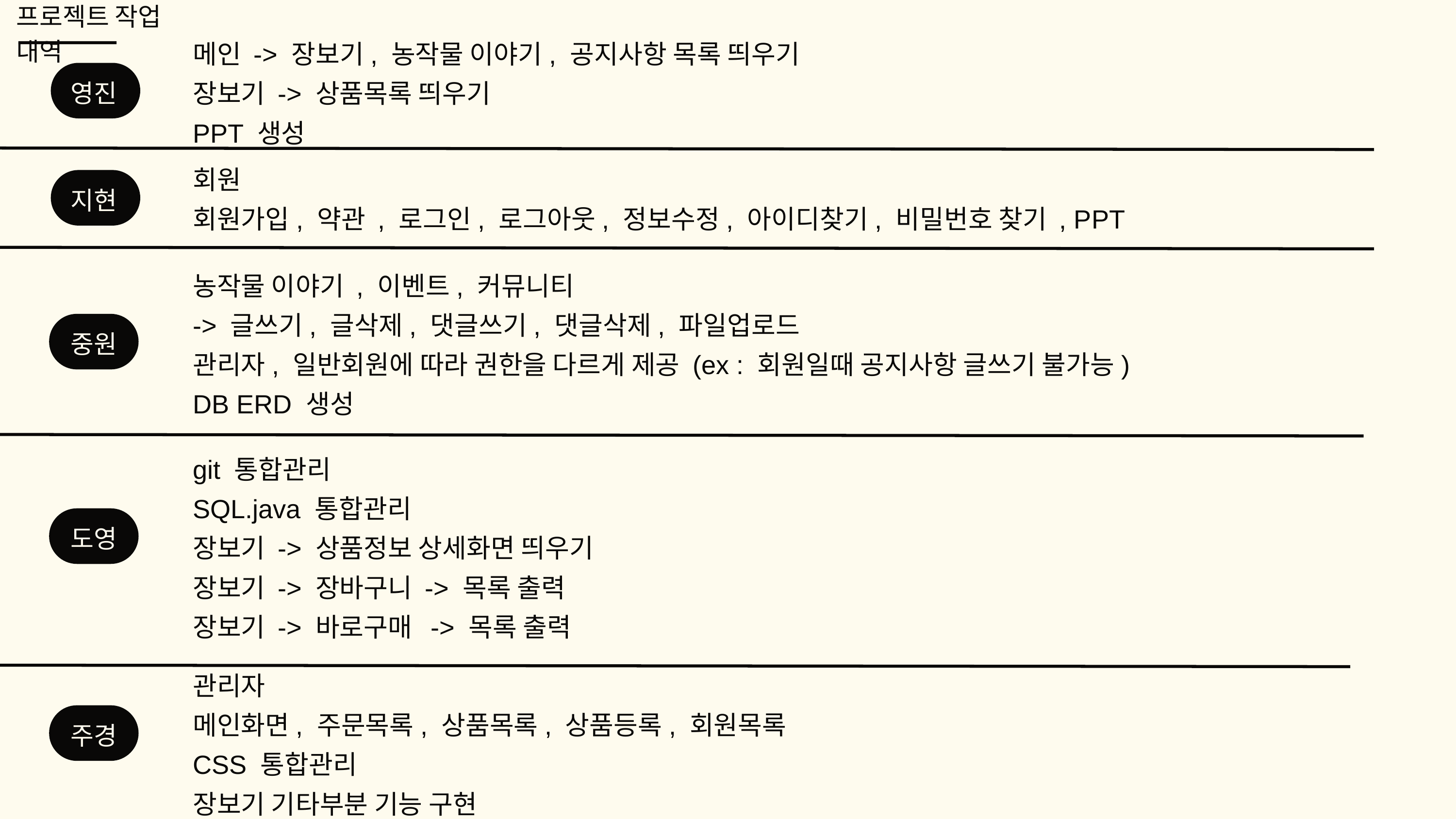

프로젝트 작업 내역
메인 -> 장보기, 농작물 이야기, 공지사항 목록 띄우기
장보기 -> 상품목록 띄우기
PPT 생성

영진

회원
회원가입, 약관 , 로그인, 로그아웃, 정보수정, 아이디찾기, 비밀번호 찾기 , PPT

지현

농작물 이야기 , 이벤트, 커뮤니티
-> 글쓰기, 글삭제, 댓글쓰기, 댓글삭제, 파일업로드
관리자, 일반회원에 따라 권한을 다르게 제공 (ex : 회원일때 공지사항 글쓰기 불가능)
DB ERD 생성

중원

git 통합관리
SQL.java 통합관리
장보기 -> 상품정보 상세화면 띄우기
장보기 -> 장바구니 -> 목록 출력
장보기 -> 바로구매  -> 목록 출력

도영
관리자
메인화면, 주문목록, 상품목록, 상품등록, 회원목록
CSS 통합관리
장보기 기타부분 기능 구현

주경